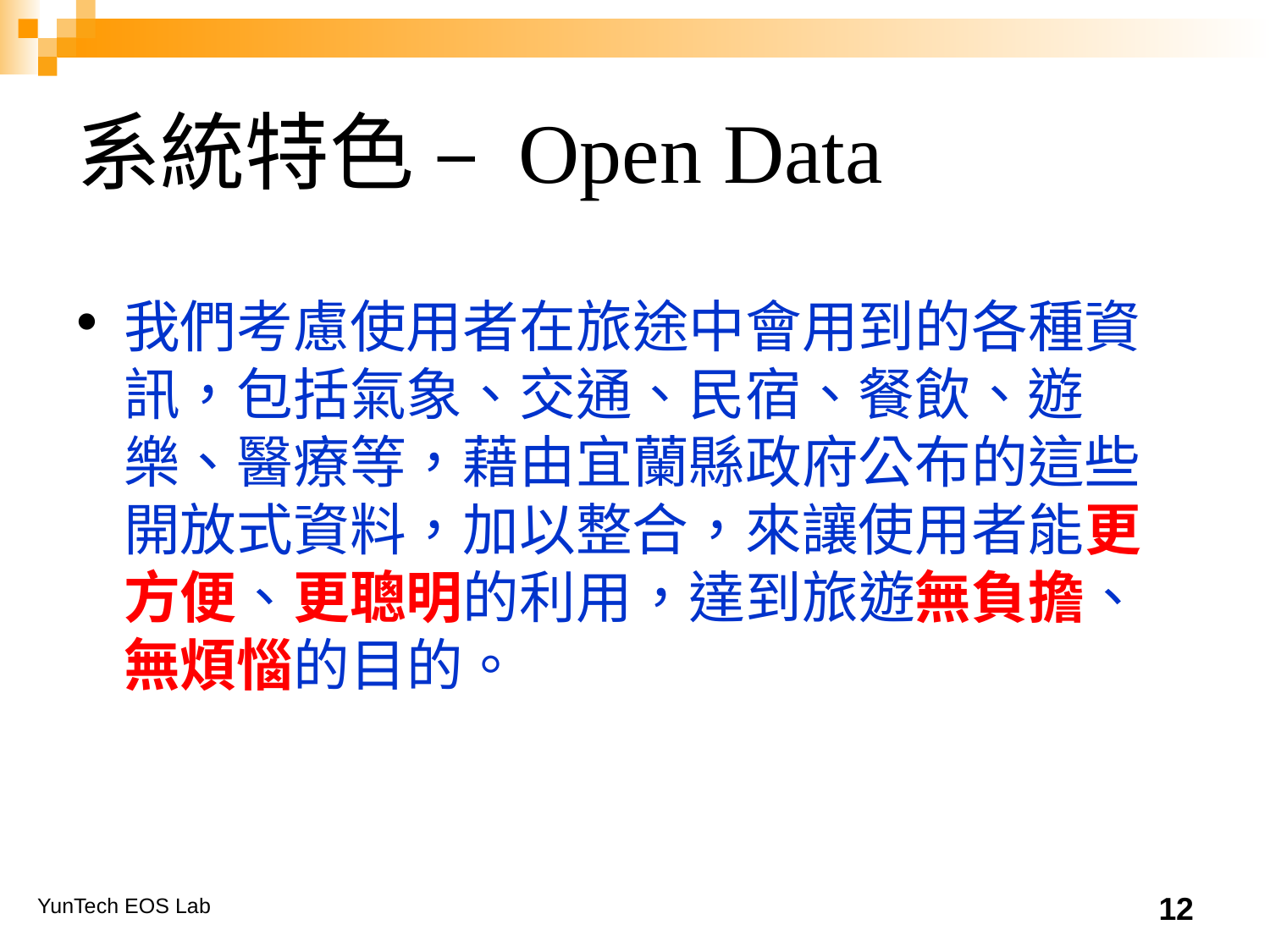

# 系統特色 – Open Data
我們考慮使用者在旅途中會用到的各種資訊，包括氣象、交通、民宿、餐飲、遊樂、醫療等，藉由宜蘭縣政府公布的這些開放式資料，加以整合，來讓使用者能更方便、更聰明的利用，達到旅遊無負擔、無煩惱的目的。
12